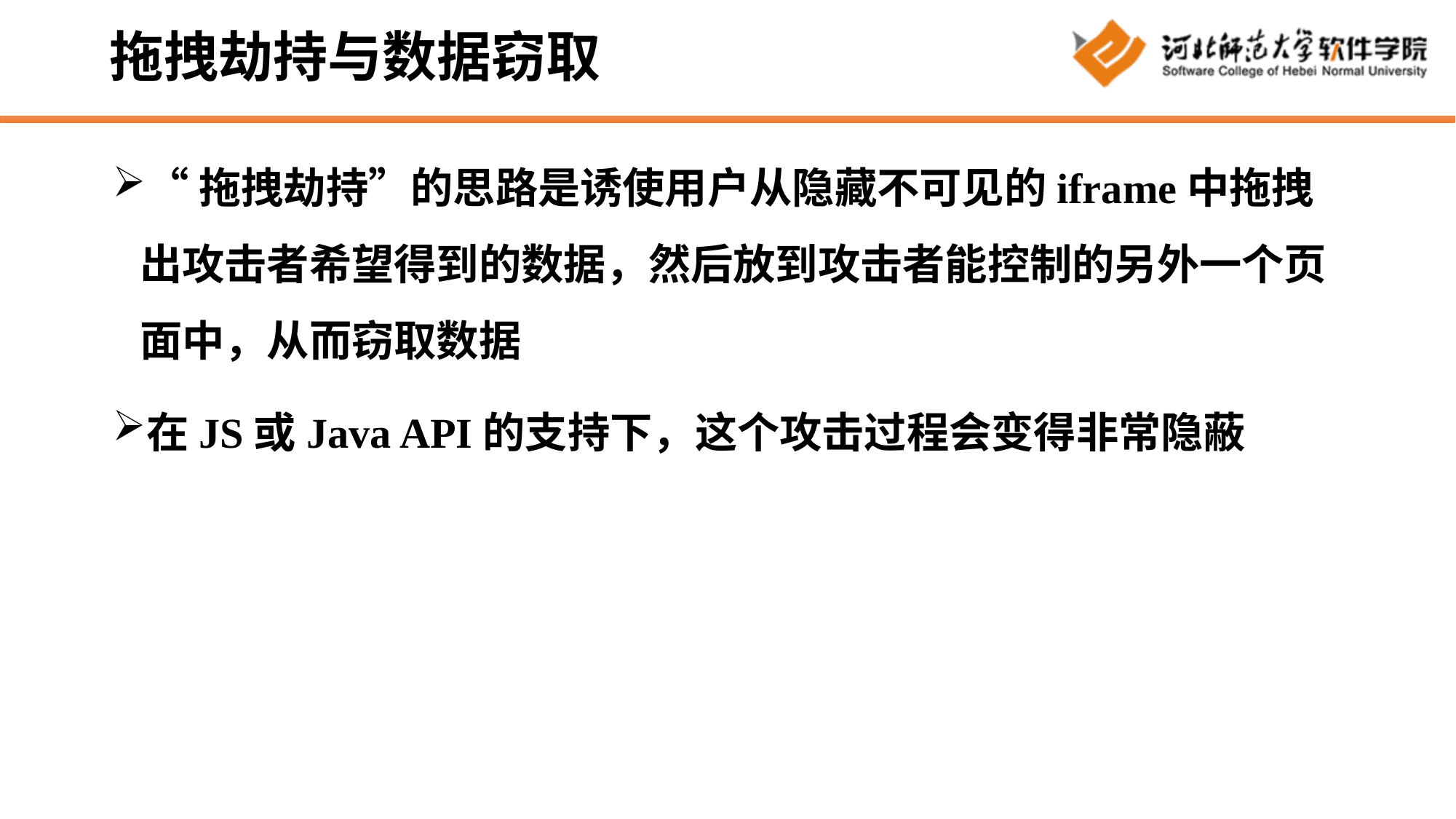

# 拖拽劫持与数据窃取
“拖拽劫持”的思路是诱使用户从隐藏不可见的iframe中拖拽出攻击者希望得到的数据，然后放到攻击者能控制的另外一个页面中，从而窃取数据
在JS或Java API的支持下，这个攻击过程会变得非常隐蔽